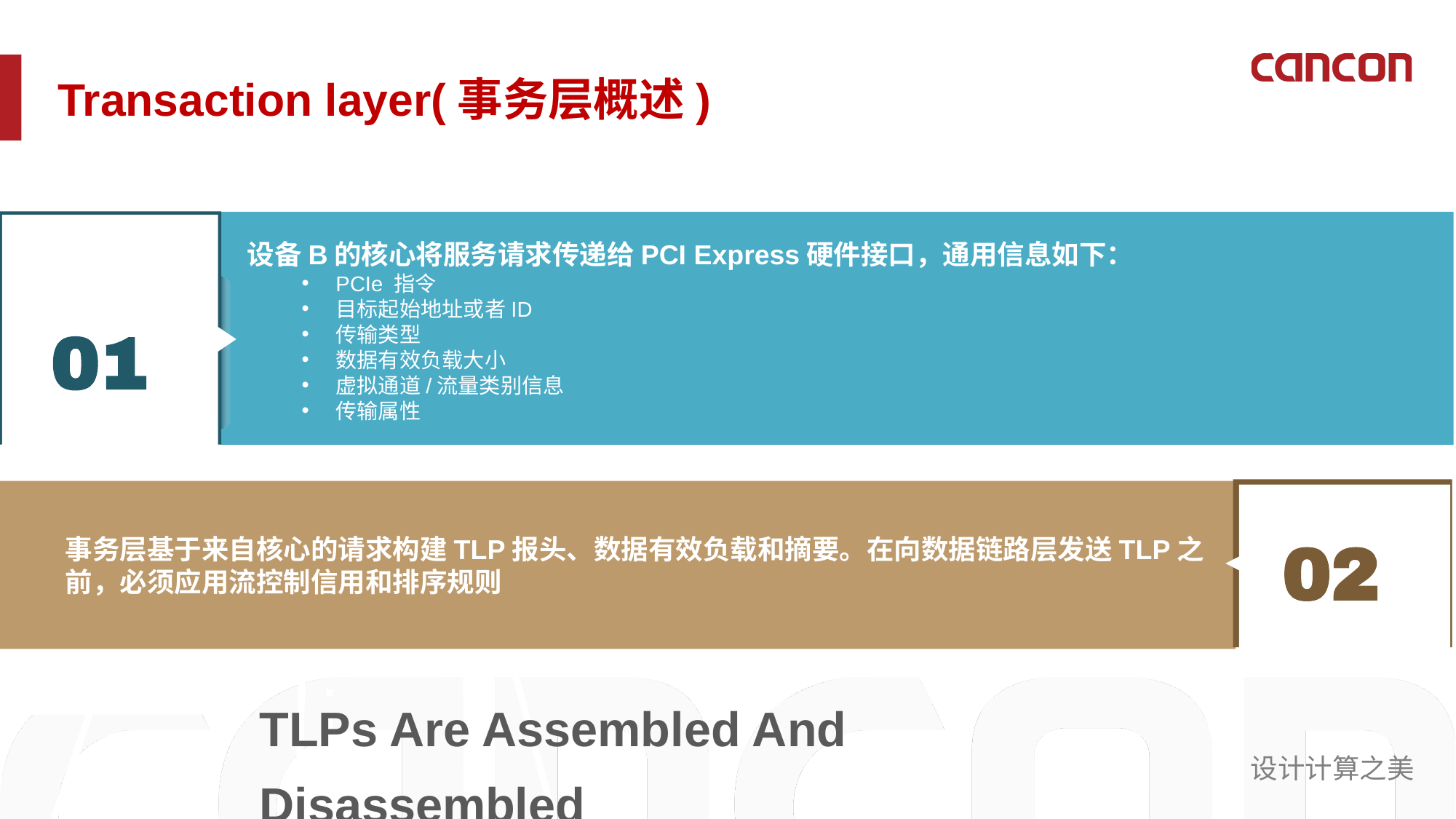

Transaction layer(事务层概述)

设备B的核心将服务请求传递给PCI Express硬件接口，通用信息如下：
PCIe 指令
目标起始地址或者ID
传输类型
数据有效负载大小
虚拟通道/流量类别信息
传输属性

01
Your text

Click here to add your text. Click here to add your text. Click here to add your text.

事务层基于来自核心的请求构建TLP报头、数据有效负载和摘要。在向数据链路层发送TLP之前，必须应用流控制信用和排序规则

02

TLPs Are Assembled And Disassembled